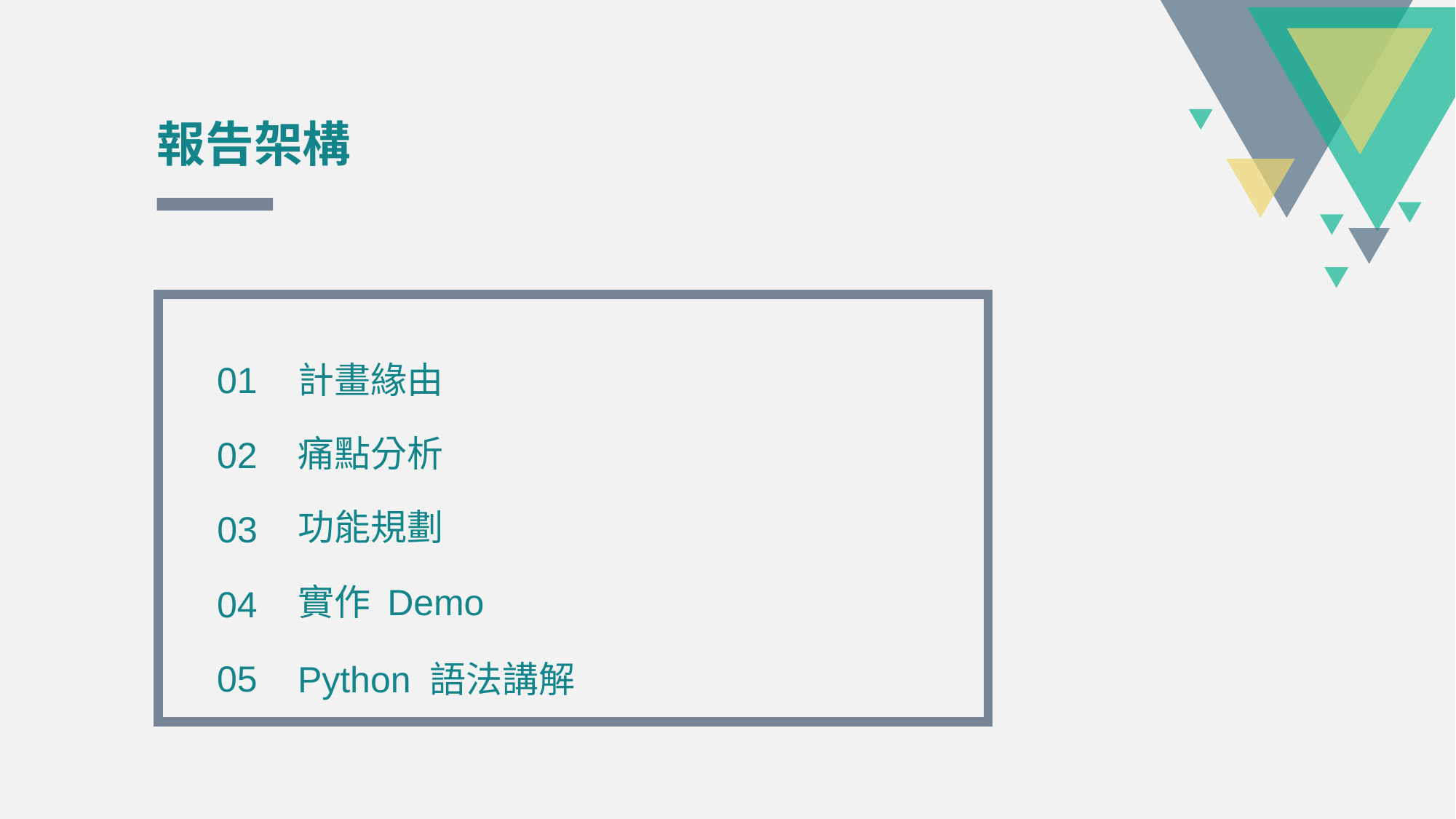

報告架構

計畫緣由
01
痛點分析
02
功能規劃
03
實作 Demo
04
Python 語法講解
05